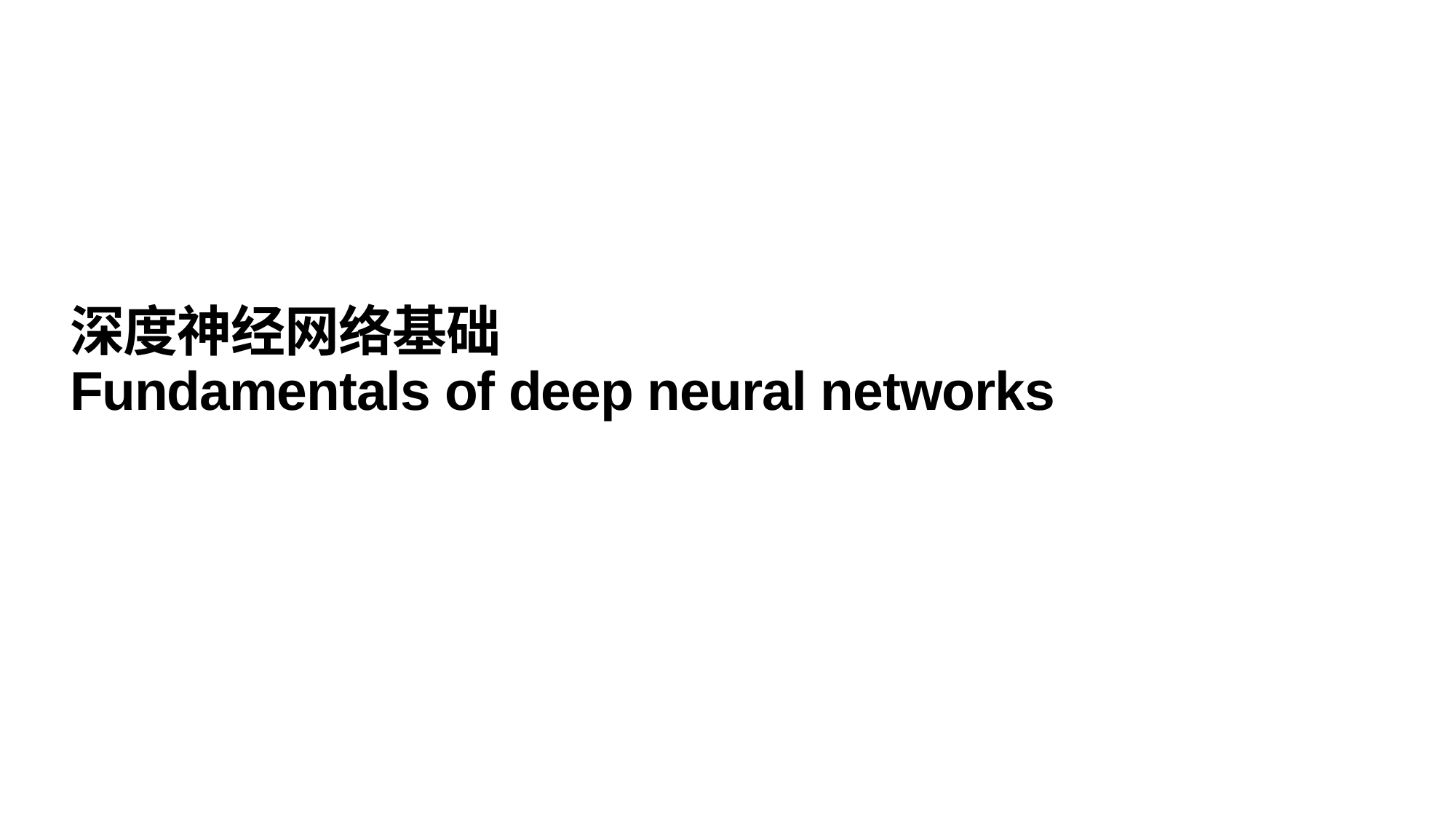

# 深度神经网络基础 Fundamentals of deep neural networks